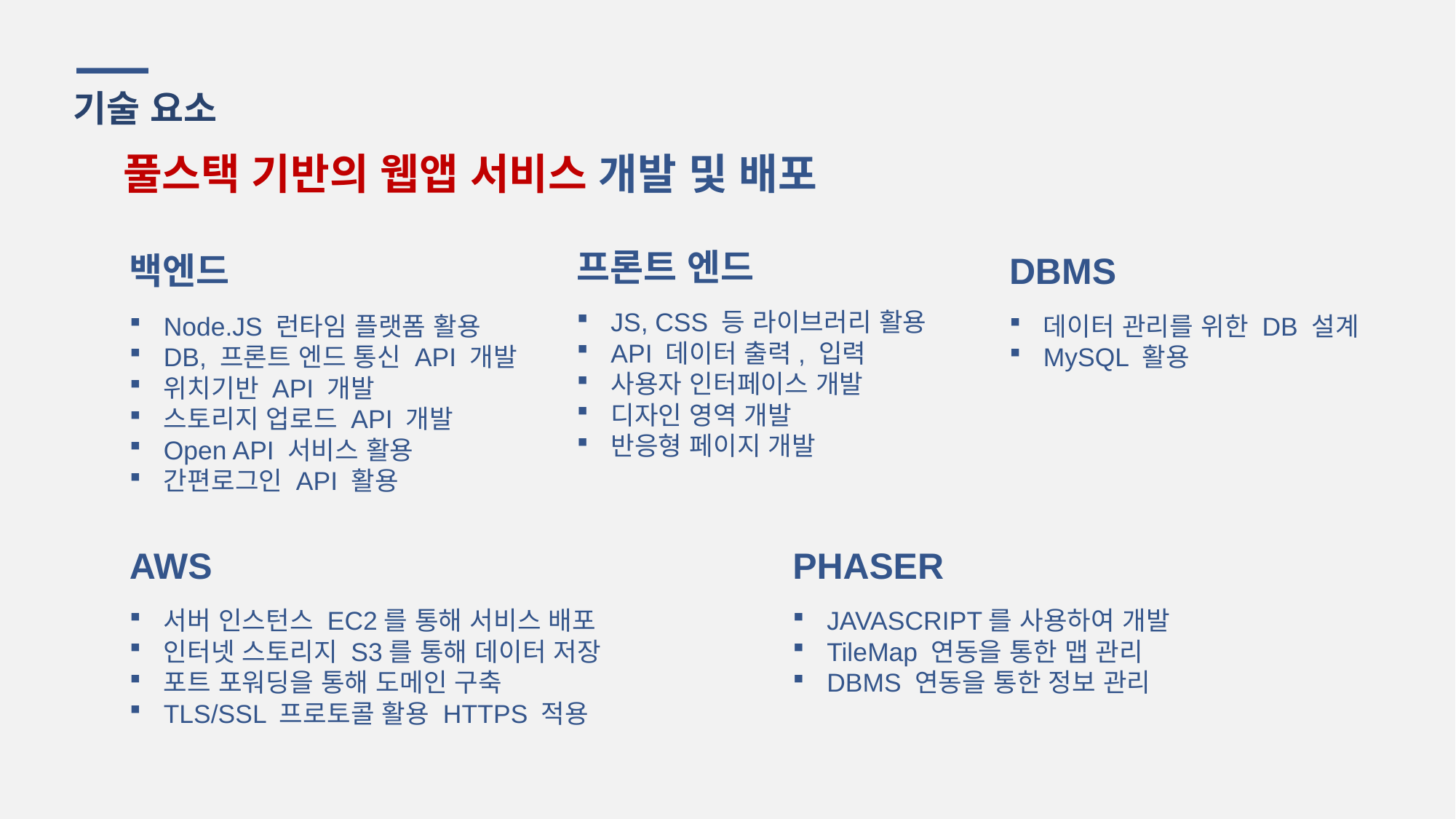

기술 요소
풀스택 기반의 웹앱 서비스 개발 및 배포
프론트 엔드
JS, CSS 등 라이브러리 활용
API 데이터 출력, 입력
사용자 인터페이스 개발
디자인 영역 개발
반응형 페이지 개발
백엔드
Node.JS 런타임 플랫폼 활용
DB, 프론트 엔드 통신 API 개발
위치기반 API 개발
스토리지 업로드 API 개발
Open API 서비스 활용
간편로그인 API 활용
DBMS
데이터 관리를 위한 DB 설계
MySQL 활용
AWS
서버 인스턴스 EC2를 통해 서비스 배포
인터넷 스토리지 S3를 통해 데이터 저장
포트 포워딩을 통해 도메인 구축
TLS/SSL 프로토콜 활용 HTTPS 적용
PHASER
JAVASCRIPT를 사용하여 개발
TileMap 연동을 통한 맵 관리
DBMS 연동을 통한 정보 관리